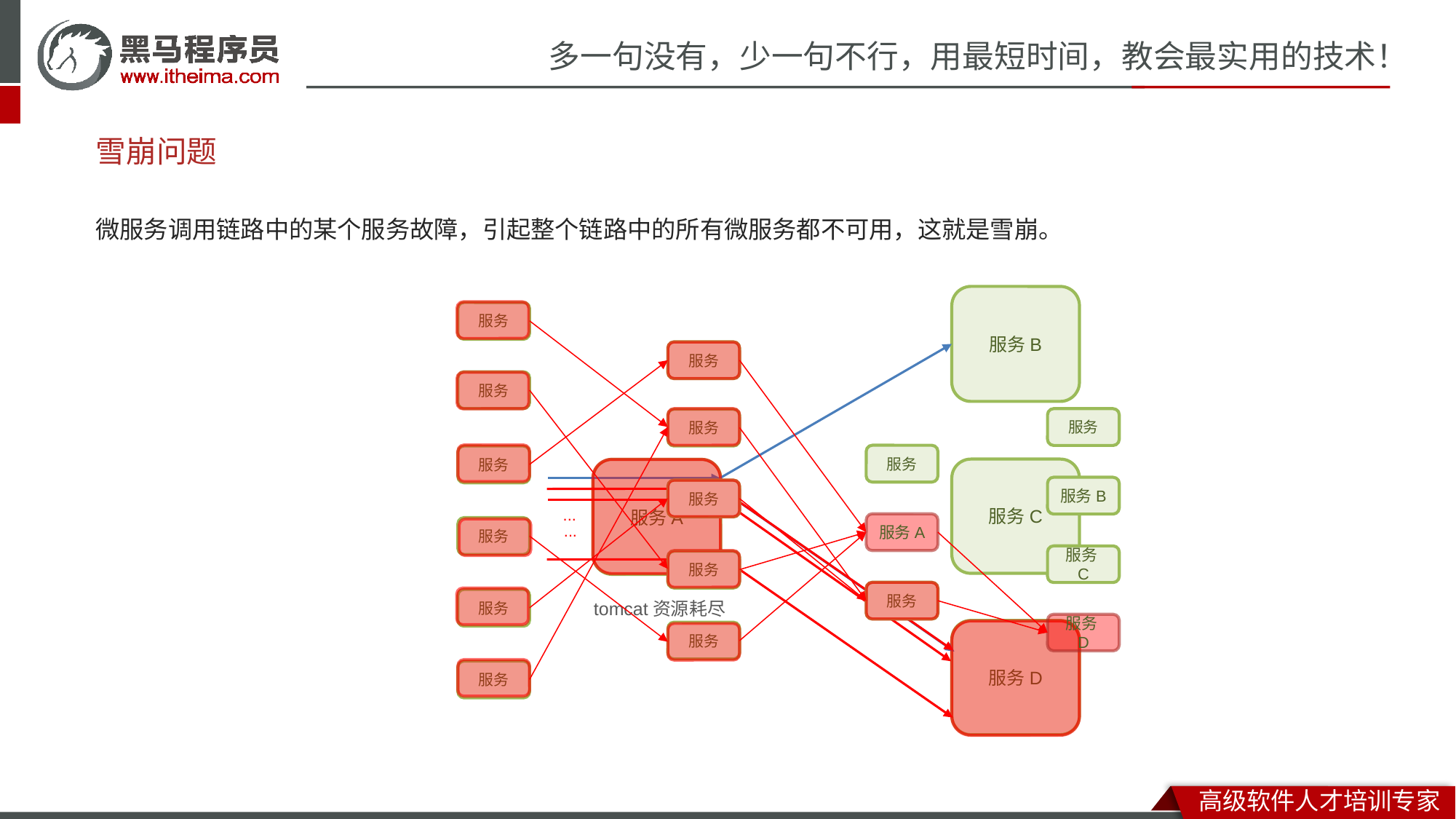

# 雪崩问题
微服务调用链路中的某个服务故障，引起整个链路中的所有微服务都不可用，这就是雪崩。
服务B

服务
服务

服务

服务
服务

服务
服务
服务C

服务A
服务B

服务
...
服务A
...
服务

服务C

服务
服务

服务
tomcat资源耗尽
服务D
服务D

服务

服务